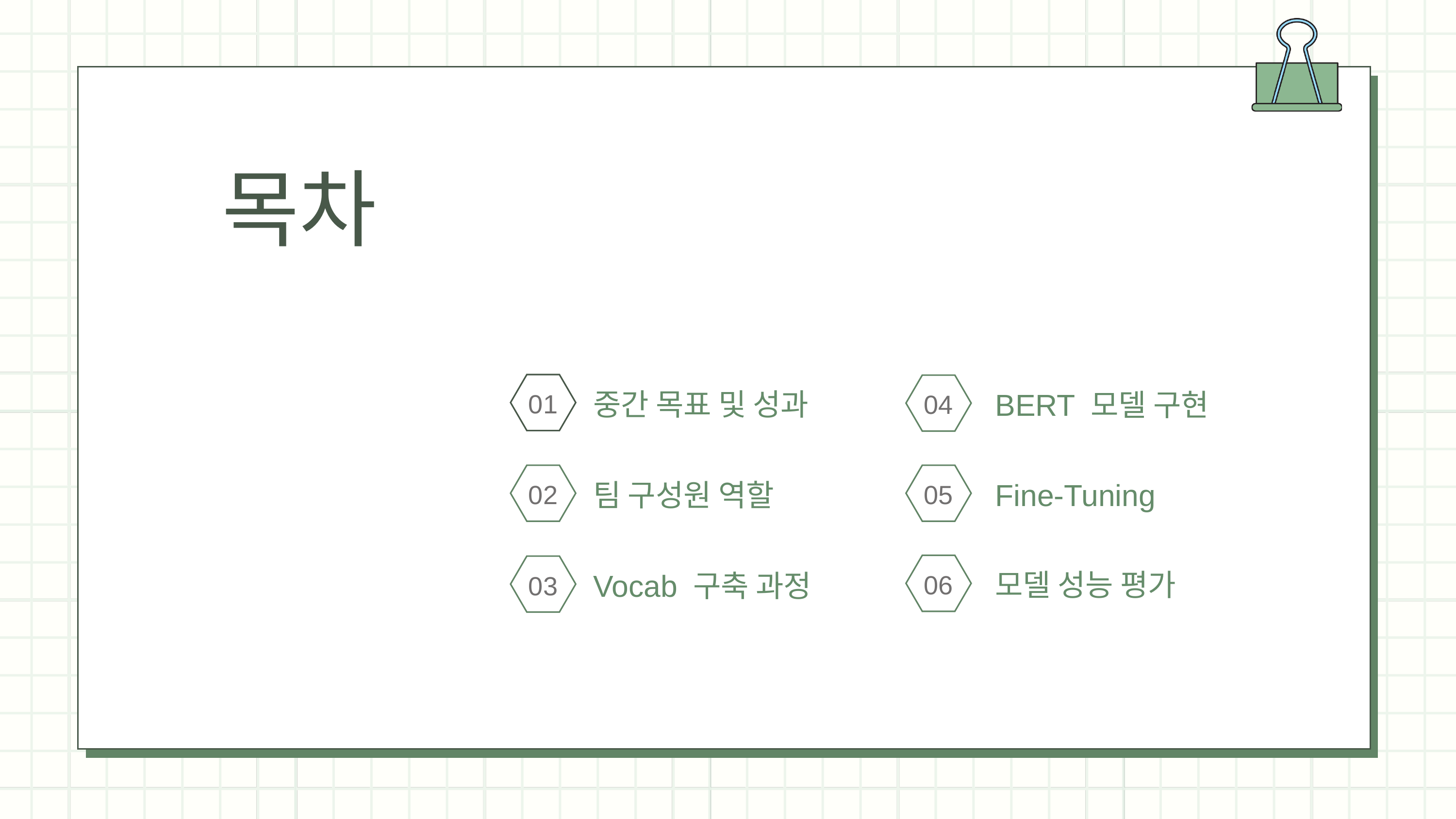

목차

01

04
중간 목표 및 성과
BERT 모델 구현

02

05
팀 구성원 역할
Fine-Tuning

06

03
모델 성능 평가
Vocab 구축 과정